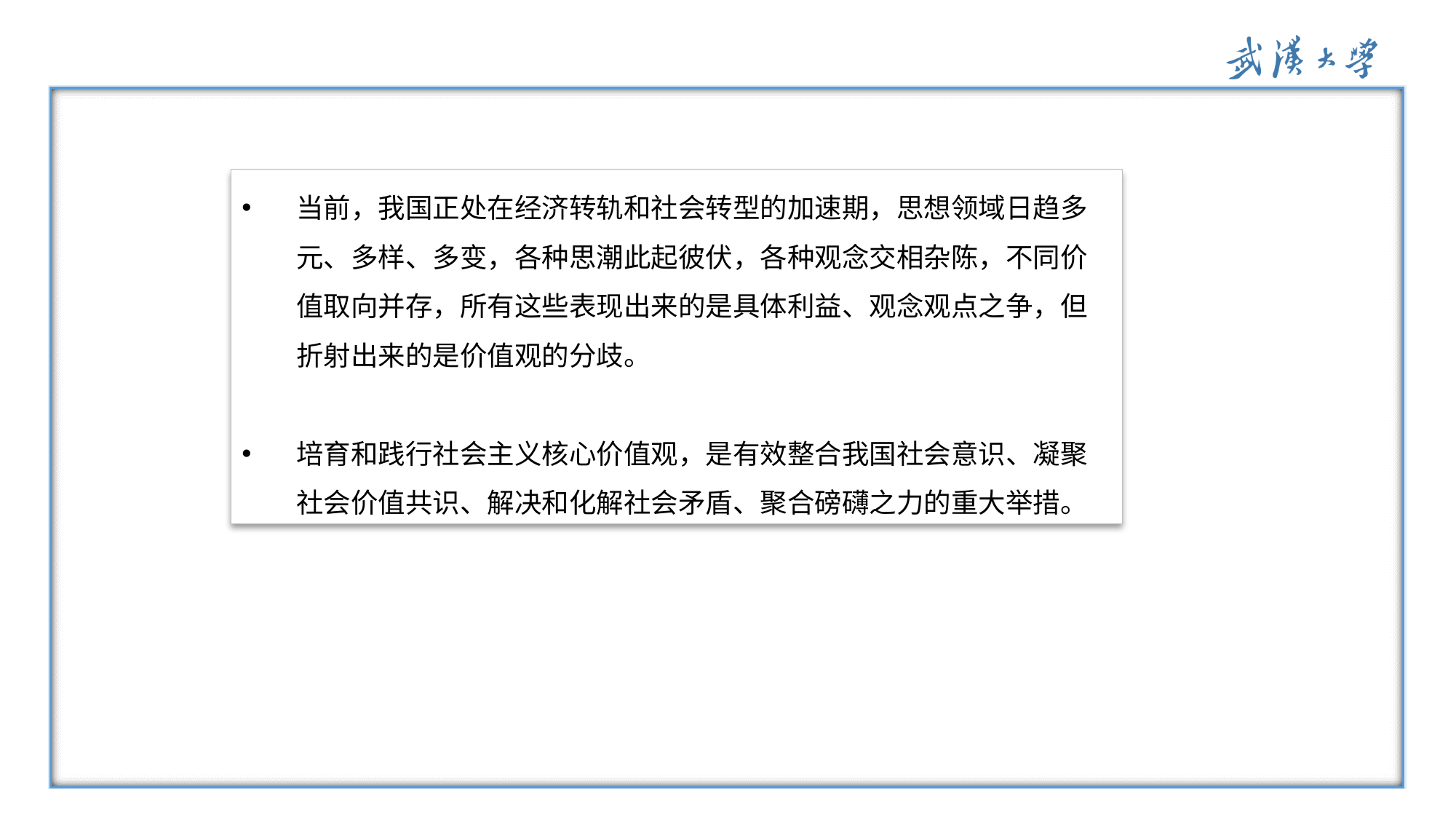

当前，我国正处在经济转轨和社会转型的加速期，思想领域日趋多元、多样、多变，各种思潮此起彼伏，各种观念交相杂陈，不同价值取向并存，所有这些表现出来的是具体利益、观念观点之争，但折射出来的是价值观的分歧。

培育和践行社会主义核心价值观，是有效整合我国社会意识、凝聚社会价值共识、解决和化解社会矛盾、聚合磅礴之力的重大举措。